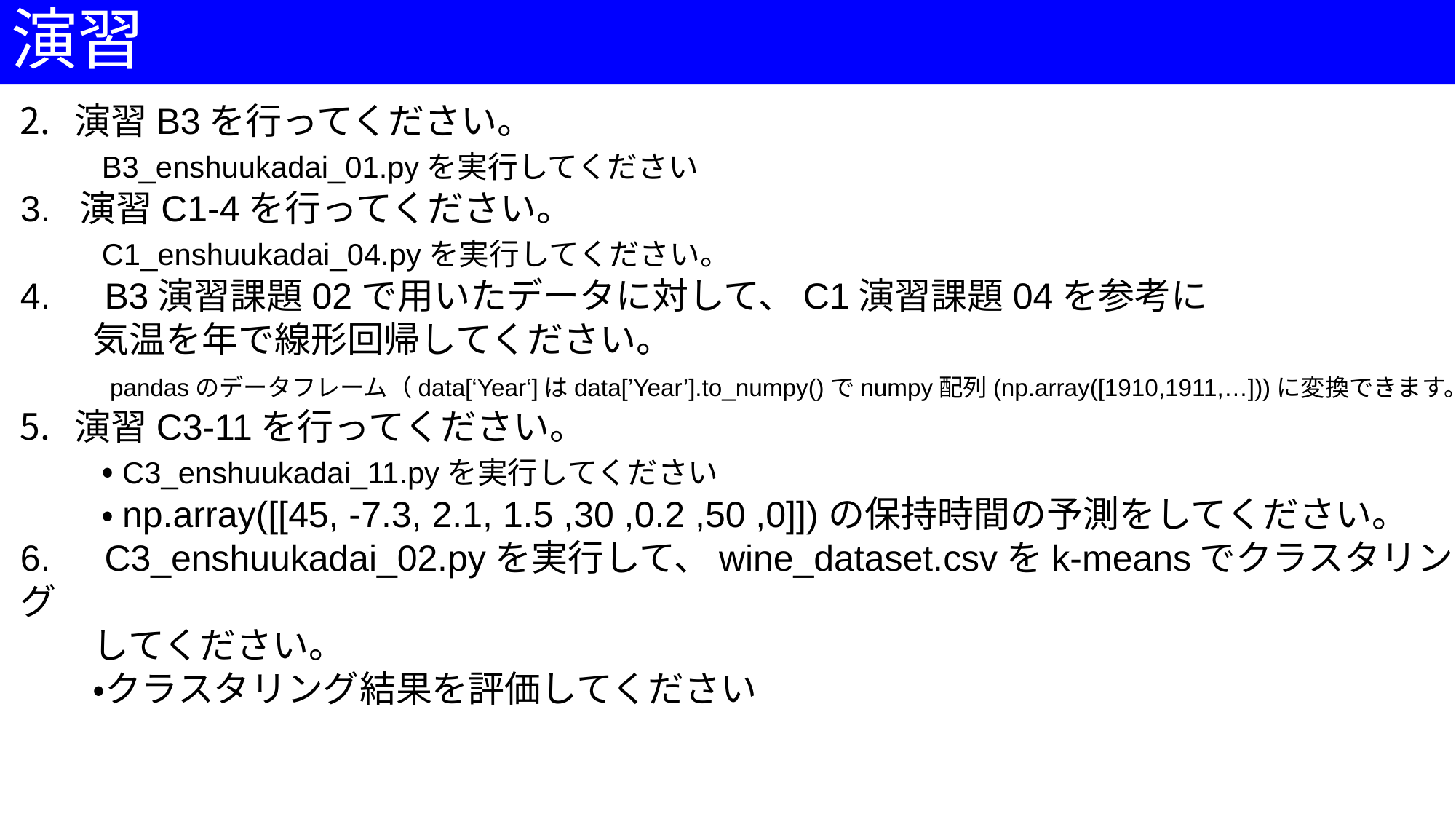

# 演習
演習B3を行ってください。
　　B3_enshuukadai_01.pyを実行してください
3.  演習C1-4を行ってください。
　　C1_enshuukadai_04.pyを実行してください。
4.　B3演習課題02で用いたデータに対して、C1演習課題04を参考に
　　気温を年で線形回帰してください。
　　 pandasのデータフレーム（data[‘Year‘]はdata[’Year’].to_numpy()でnumpy配列(np.array([1910,1911,…]))に変換できます。
演習C3-11を行ってください。
　　 ・C3_enshuukadai_11.pyを実行してください
　　 ・np.array([[45, -7.3, 2.1, 1.5 ,30 ,0.2 ,50 ,0]])の保持時間の予測をしてください。
6.　C3_enshuukadai_02.pyを実行して、wine_dataset.csvをk-meansでクラスタリング
　　してください。
　　・クラスタリング結果を評価してください